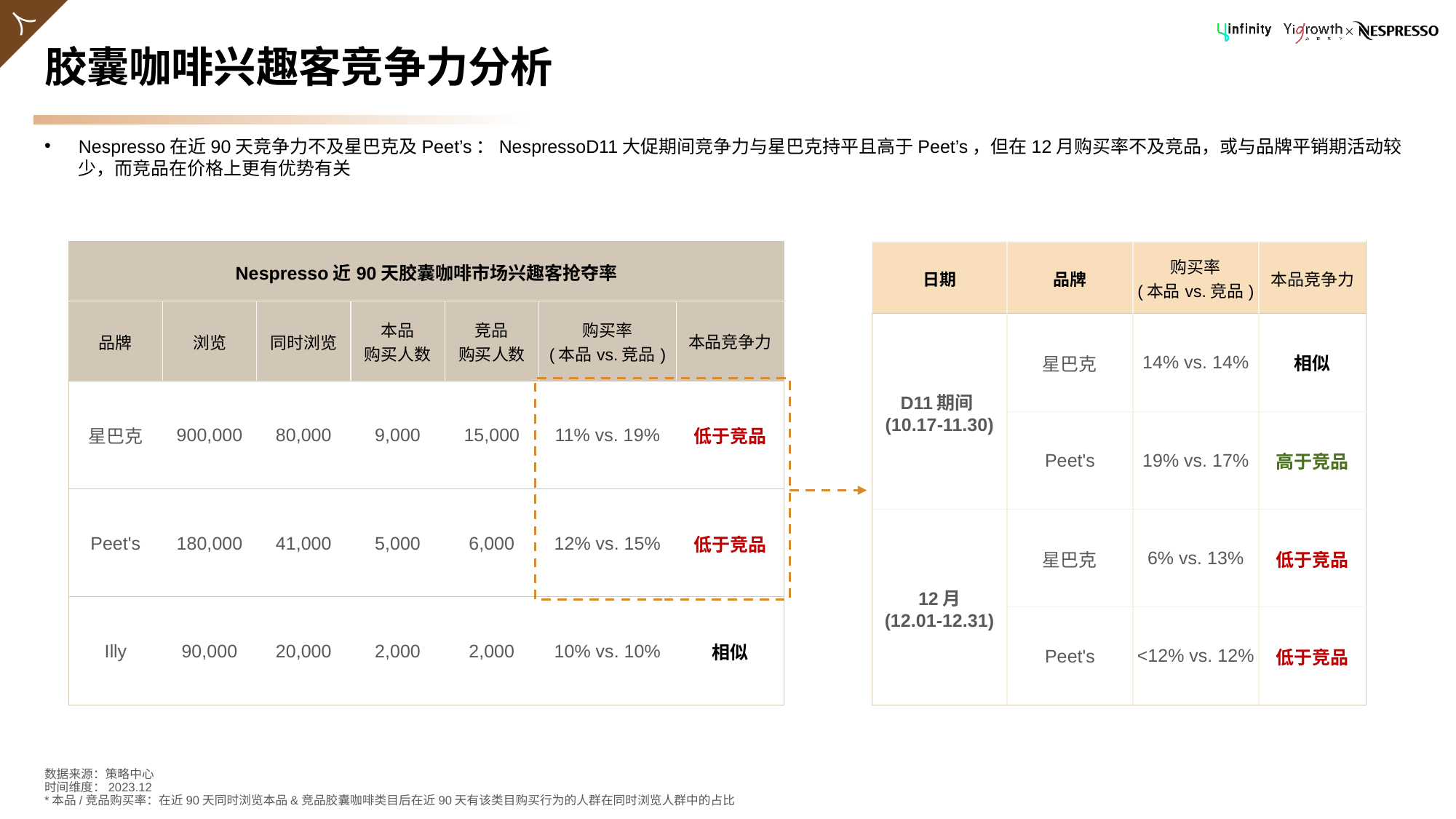

# 胶囊咖啡兴趣客竞争力分析
Nespresso在近90天竞争力不及星巴克及Peet’s：NespressoD11大促期间竞争力与星巴克持平且高于Peet’s，但在12月购买率不及竞品，或与品牌平销期活动较少，而竞品在价格上更有优势有关
| Nespresso近90天胶囊咖啡市场兴趣客抢夺率 |  |  |  |  |  |  |
| --- | --- | --- | --- | --- | --- | --- |
| 品牌 | 浏览 | 同时浏览 | 本品 购买人数 | 竞品 购买人数 | 购买率 (本品vs.竞品) | 本品竞争力 |
| 星巴克 | 900,000 | 80,000 | 9,000 | 15,000 | 11% vs. 19% | 低于竞品 |
| Peet's | 180,000 | 41,000 | 5,000 | 6,000 | 12% vs. 15% | 低于竞品 |
| Illy | 90,000 | 20,000 | 2,000 | 2,000 | 10% vs. 10% | 相似 |
| 日期 | 品牌 | 购买率 (本品vs.竞品) | 本品竞争力 |
| --- | --- | --- | --- |
| D11期间(10.17-11.30) | 星巴克 | 14% vs. 14% | 相似 |
|  | Peet's | 19% vs. 17% | 高于竞品 |
| 12月 (12.01-12.31) | 星巴克 | 6% vs. 13% | 低于竞品 |
|  | Peet's | <12% vs. 12% | 低于竞品 |

数据来源：策略中心
时间维度：2023.12
*本品/竞品购买率：在近90天同时浏览本品&竞品胶囊咖啡类目后在近90天有该类目购买行为的人群在同时浏览人群中的占比